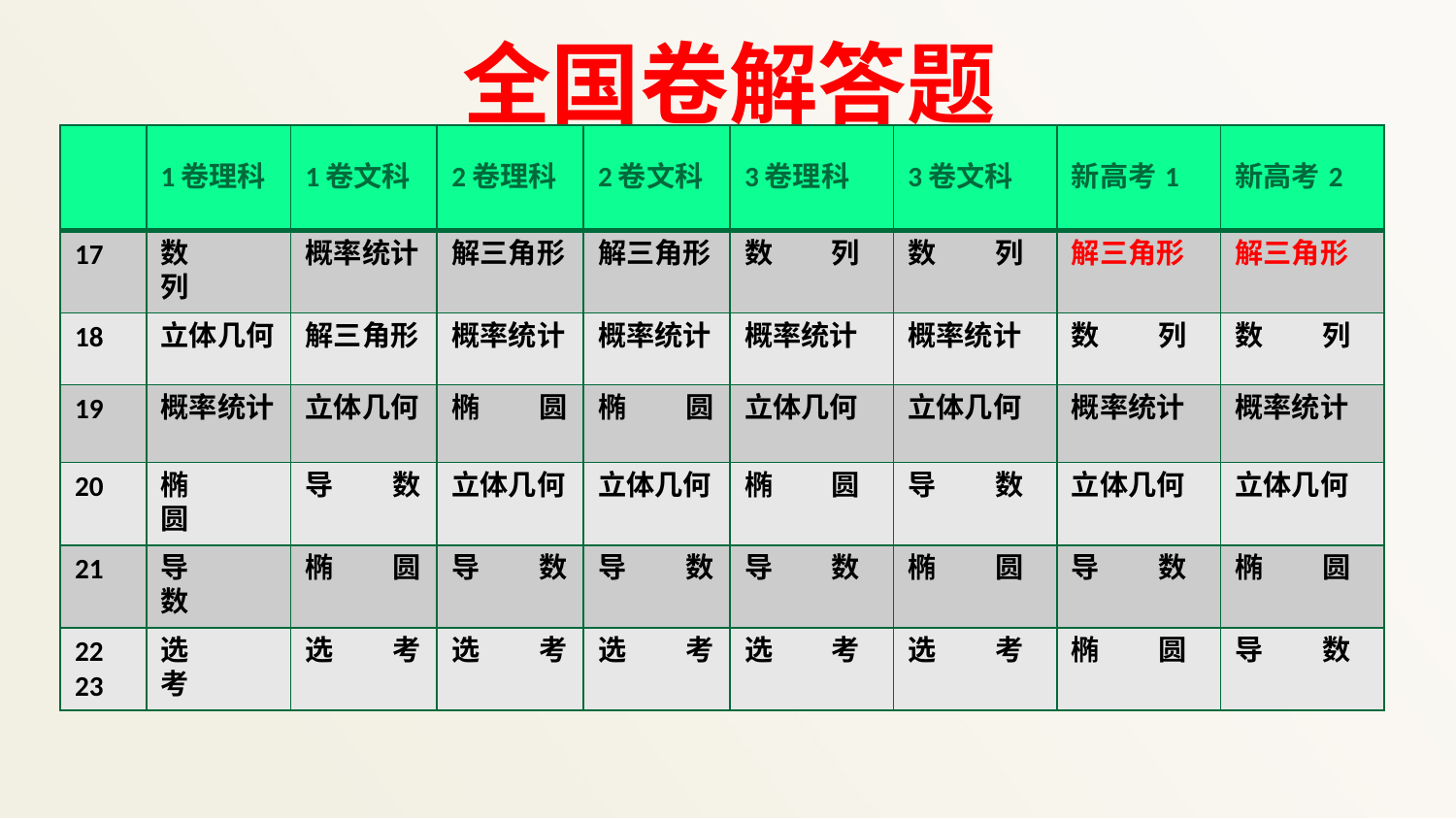

# 全国卷解答题
|  | 1卷理科 | 1卷文科 | 2卷理科 | 2卷文科 | 3卷理科 | 3卷文科 | 新高考1 | 新高考2 |
| --- | --- | --- | --- | --- | --- | --- | --- | --- |
| 17 | 数 列 | 概率统计 | 解三角形 | 解三角形 | 数 列 | 数 列 | 解三角形 | 解三角形 |
| 18 | 立体几何 | 解三角形 | 概率统计 | 概率统计 | 概率统计 | 概率统计 | 数 列 | 数 列 |
| 19 | 概率统计 | 立体几何 | 椭 圆 | 椭 圆 | 立体几何 | 立体几何 | 概率统计 | 概率统计 |
| 20 | 椭 圆 | 导 数 | 立体几何 | 立体几何 | 椭 圆 | 导 数 | 立体几何 | 立体几何 |
| 21 | 导 数 | 椭 圆 | 导 数 | 导 数 | 导 数 | 椭 圆 | 导 数 | 椭 圆 |
| 22 23 | 选 考 | 选 考 | 选 考 | 选 考 | 选 考 | 选 考 | 椭 圆 | 导 数 |